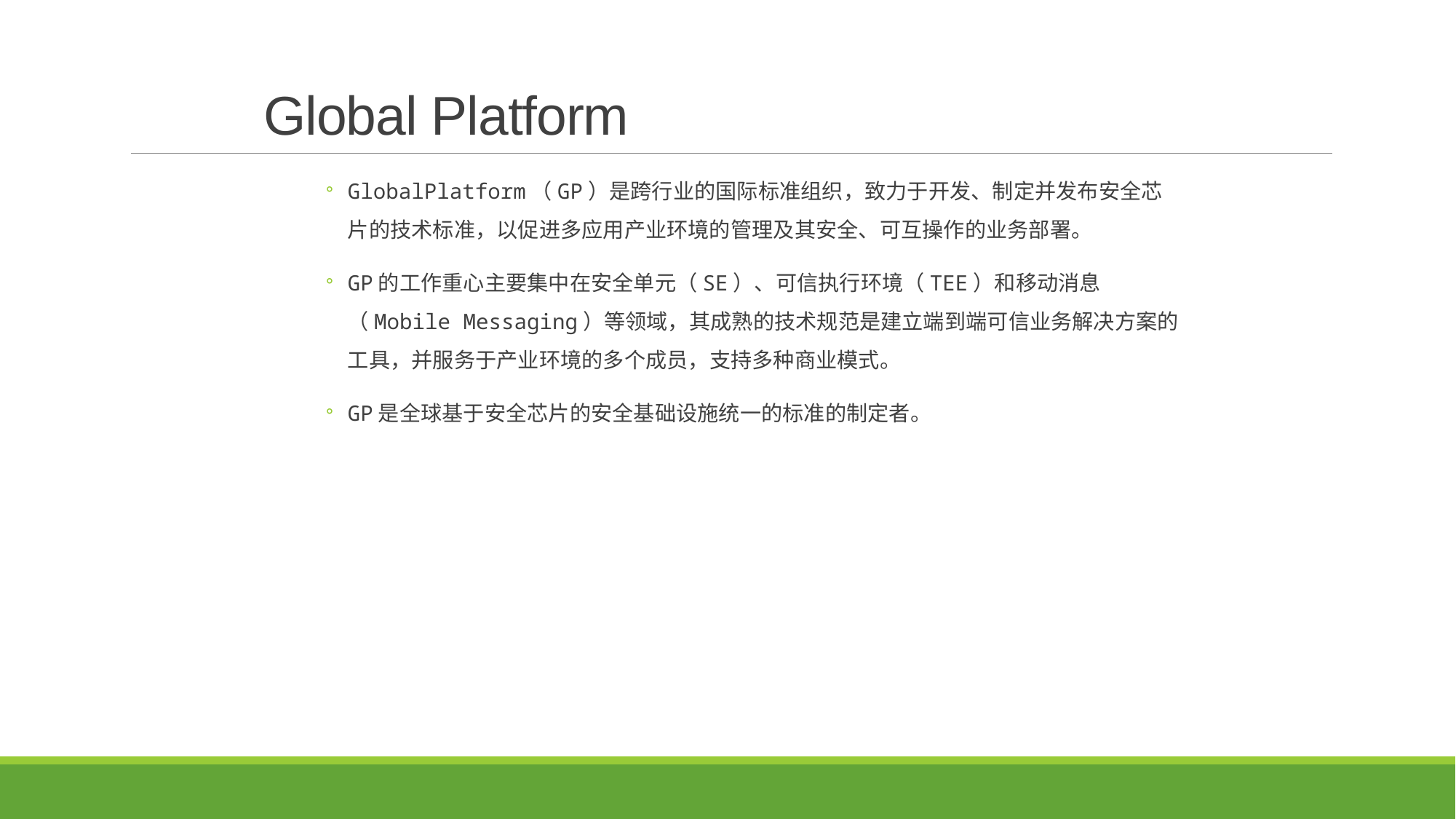

# Global Platform
GlobalPlatform（GP）是跨行业的国际标准组织，致力于开发、制定并发布安全芯片的技术标准，以促进多应用产业环境的管理及其安全、可互操作的业务部署。
GP的工作重心主要集中在安全单元（SE）、可信执行环境（TEE）和移动消息（Mobile Messaging）等领域，其成熟的技术规范是建立端到端可信业务解决方案的工具，并服务于产业环境的多个成员，支持多种商业模式。
GP是全球基于安全芯片的安全基础设施统一的标准的制定者。